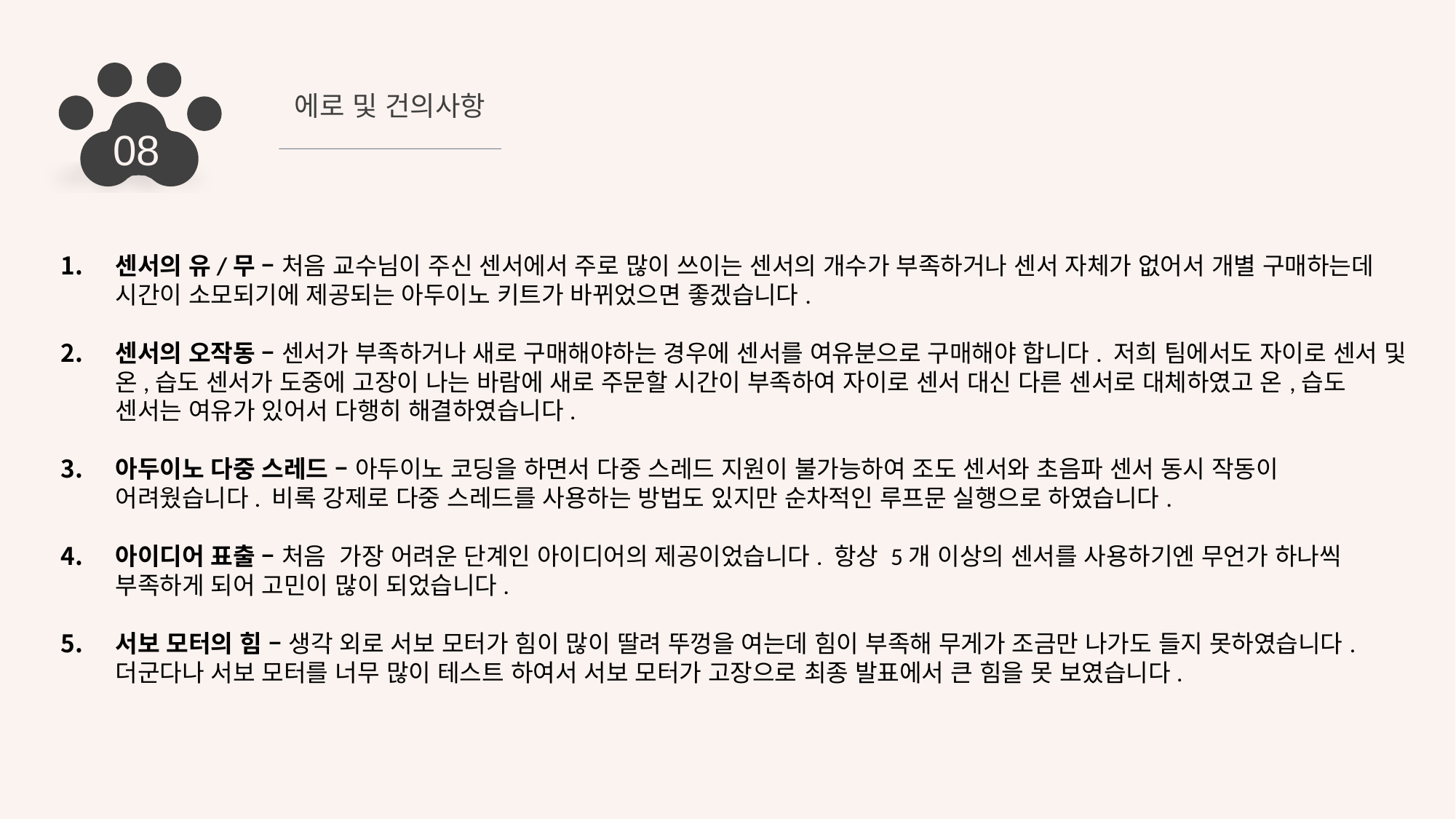

에로 및 건의사항
08
센서의 유/무 – 처음 교수님이 주신 센서에서 주로 많이 쓰이는 센서의 개수가 부족하거나 센서 자체가 없어서 개별 구매하는데 시간이 소모되기에 제공되는 아두이노 키트가 바뀌었으면 좋겠습니다.

센서의 오작동 – 센서가 부족하거나 새로 구매해야하는 경우에 센서를 여유분으로 구매해야 합니다. 저희 팀에서도 자이로 센서 및 온,습도 센서가 도중에 고장이 나는 바람에 새로 주문할 시간이 부족하여 자이로 센서 대신 다른 센서로 대체하였고 온,습도 센서는 여유가 있어서 다행히 해결하였습니다.

아두이노 다중 스레드 – 아두이노 코딩을 하면서 다중 스레드 지원이 불가능하여 조도 센서와 초음파 센서 동시 작동이  어려웠습니다. 비록 강제로 다중 스레드를 사용하는 방법도 있지만 순차적인 루프문 실행으로 하였습니다.

아이디어 표출 – 처음  가장 어려운 단계인 아이디어의 제공이었습니다. 항상 5개 이상의 센서를 사용하기엔 무언가 하나씩 부족하게 되어 고민이 많이 되었습니다.

서보 모터의 힘 – 생각 외로 서보 모터가 힘이 많이 딸려 뚜껑을 여는데 힘이 부족해 무게가 조금만 나가도 들지 못하였습니다. 더군다나 서보 모터를 너무 많이 테스트 하여서 서보 모터가 고장으로 최종 발표에서 큰 힘을 못 보였습니다.